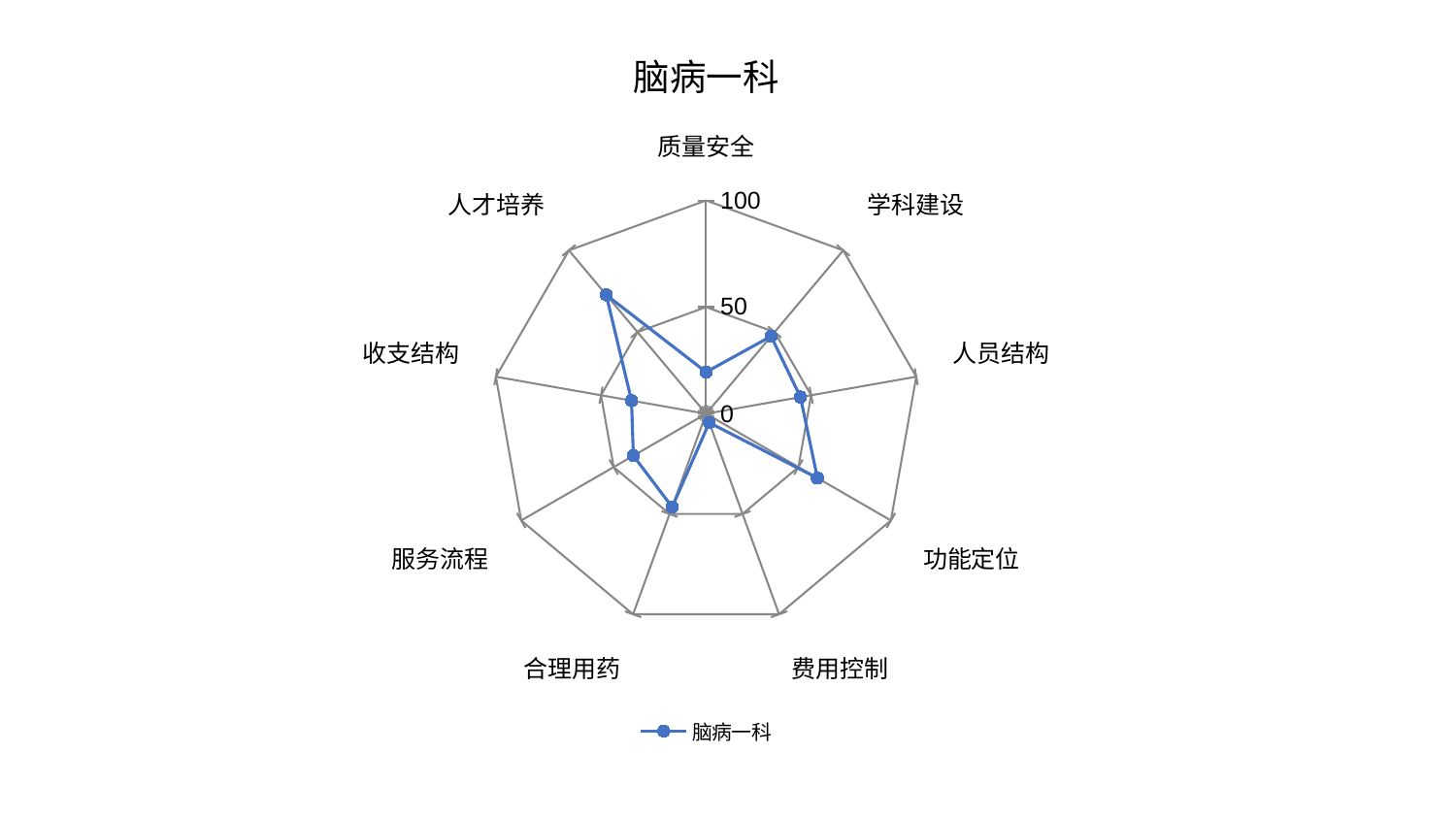

### Chart: 脑病一科

| Category | 脑病一科 |
|---|---|
| 质量安全 | 19.560466653951632 |
| 学科建设 | 47.41909553717026 |
| 人员结构 | 44.92720516638095 |
| 功能定位 | 60.24968331121986 |
| 费用控制 | 4.431980195307373 |
| 合理用药 | 46.51682545761238 |
| 服务流程 | 39.341260873386865 |
| 收支结构 | 35.46659745154778 |
| 人才培养 | 72.76397602386255 |
120